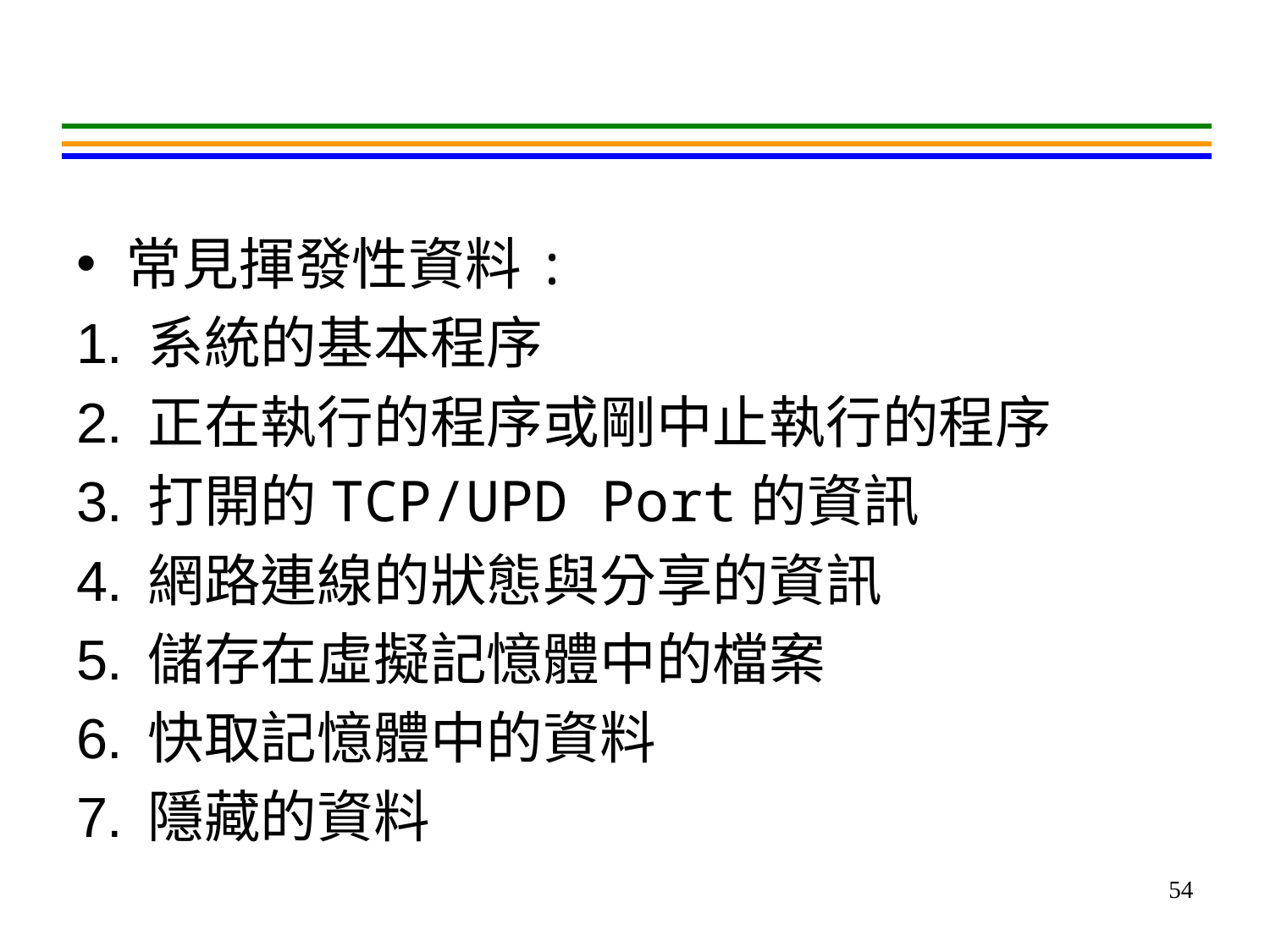

#
常見揮發性資料:
系統的基本程序
正在執行的程序或剛中止執行的程序
打開的TCP/UPD Port的資訊
網路連線的狀態與分享的資訊
儲存在虛擬記憶體中的檔案
快取記憶體中的資料
隱藏的資料
54